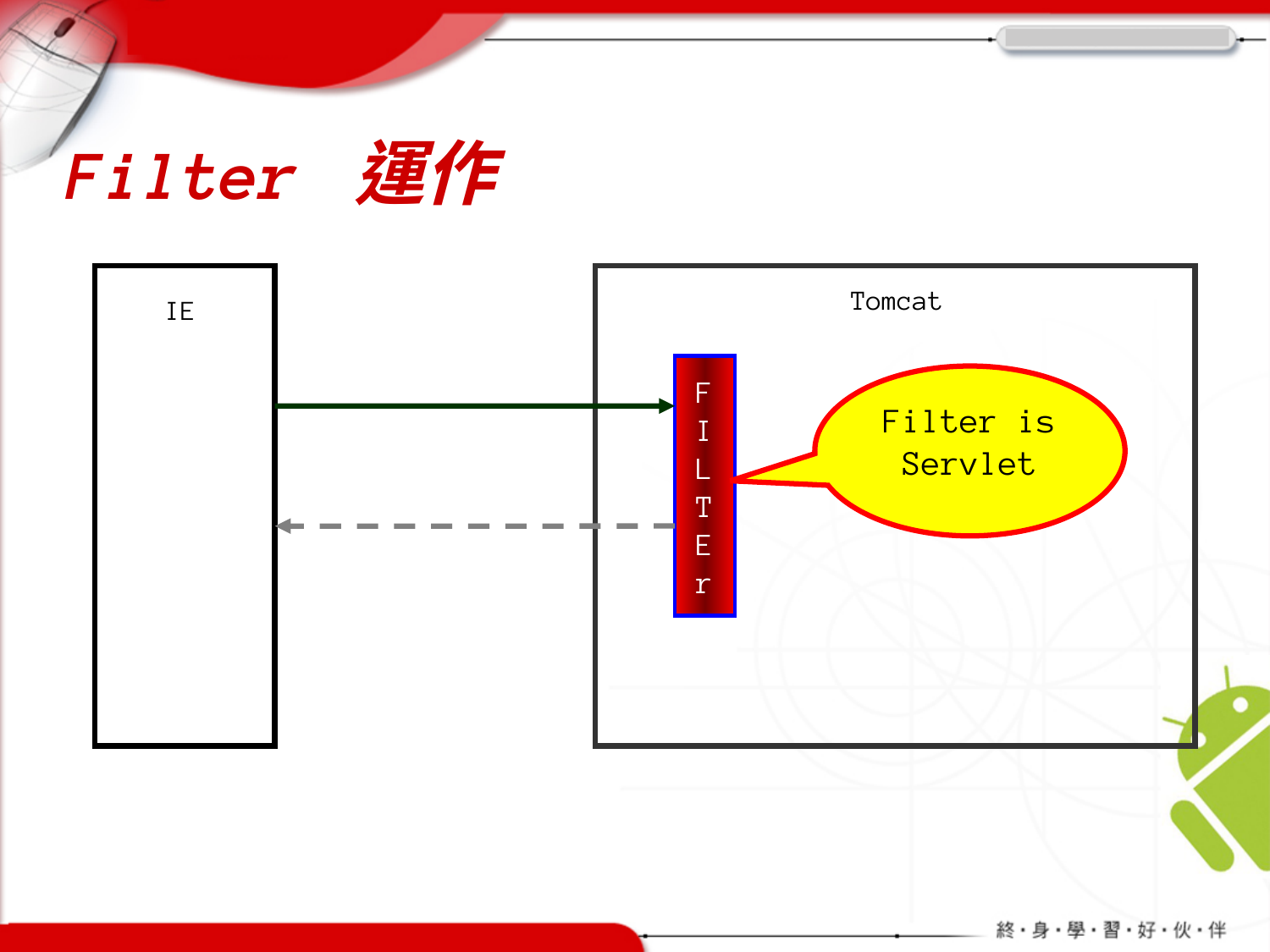

# Filter 運作

Tomcat
IE
F
I
L
T
E
r
Filter is Servlet